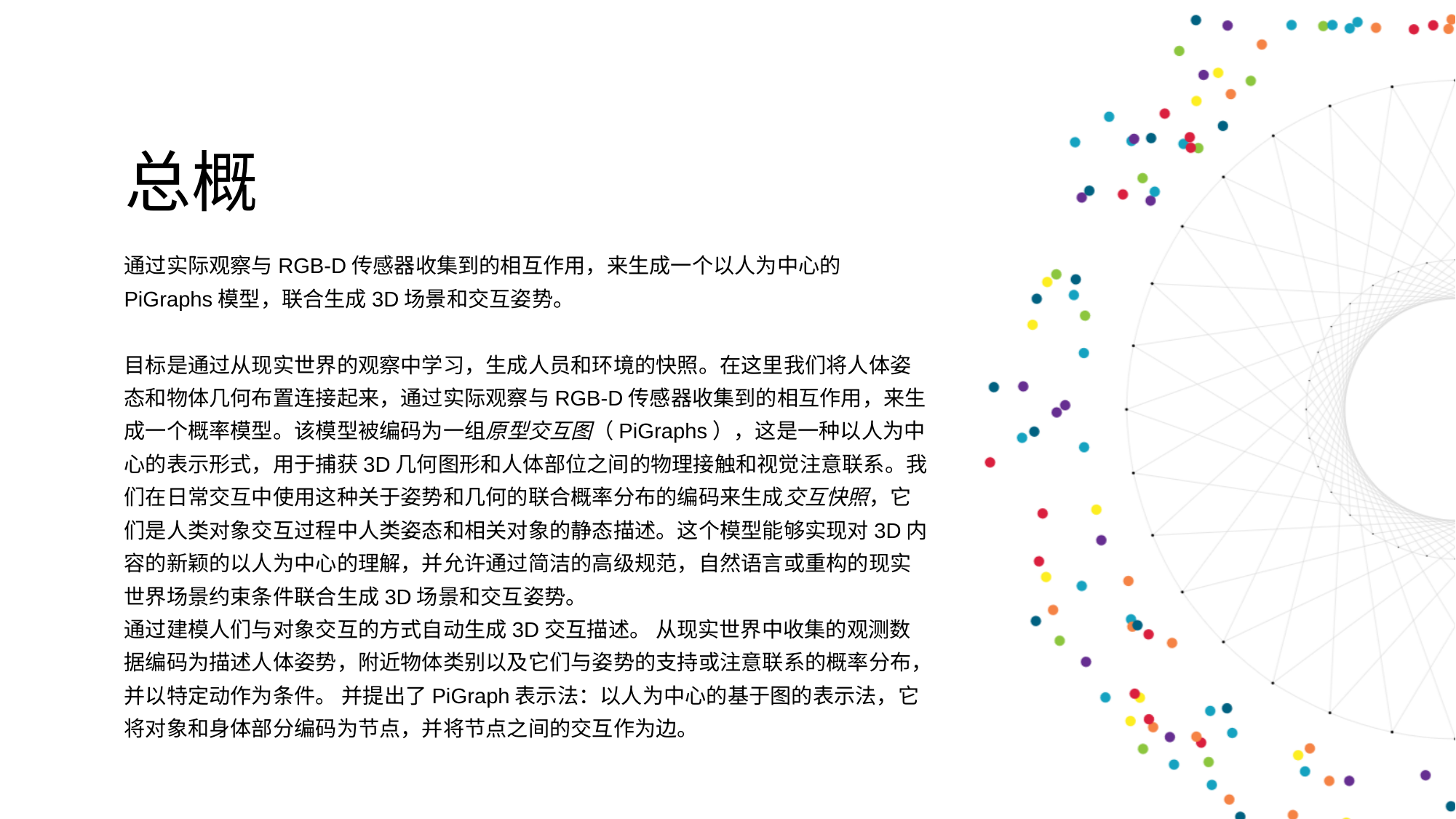

总概
通过实际观察与RGB-D传感器收集到的相互作用，来生成一个以人为中心的PiGraphs模型，联合生成3D场景和交互姿势。

目标是通过从现实世界的观察中学习，生成人员和环境的快照。在这里我们将人体姿态和物体几何布置连接起来，通过实际观察与RGB-D传感器收集到的相互作用，来生成一个概率模型。该模型被编码为一组原型交互图（PiGraphs），这是一种以人为中心的表示形式，用于捕获3D几何图形和人体部位之间的物理接触和视觉注意联系。我们在日常交互中使用这种关于姿势和几何的联合概率分布的编码来生成交互快照，它们是人类对象交互过程中人类姿态和相关对象的静态描述。这个模型能够实现对3D内容的新颖的以人为中心的理解，并允许通过简洁的高级规范，自然语言或重构的现实世界场景约束条件联合生成3D场景和交互姿势。
通过建模人们与对象交互的方式自动生成3D交互描述。 从现实世界中收集的观测数据编码为描述人体姿势，附近物体类别以及它们与姿势的支持或注意联系的概率分布，并以特定动作为条件。 并提出了PiGraph表示法：以人为中心的基于图的表示法，它将对象和身体部分编码为节点，并将节点之间的交互作为边。